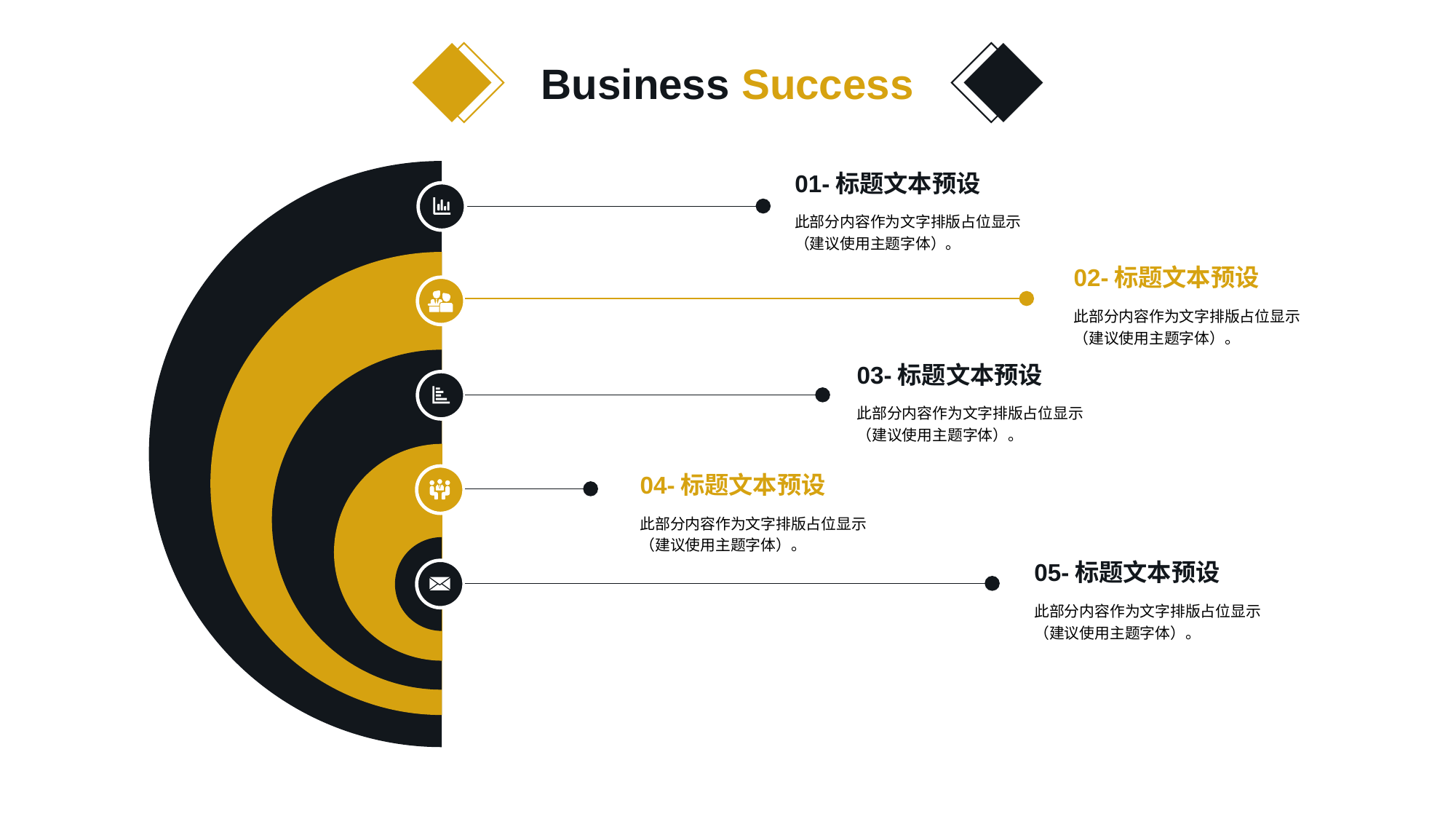

Business Success

01-标题文本预设
此部分内容作为文字排版占位显示（建议使用主题字体）。

02-标题文本预设
此部分内容作为文字排版占位显示（建议使用主题字体）。

03-标题文本预设
此部分内容作为文字排版占位显示（建议使用主题字体）。

04-标题文本预设
此部分内容作为文字排版占位显示（建议使用主题字体）。

05-标题文本预设
此部分内容作为文字排版占位显示（建议使用主题字体）。